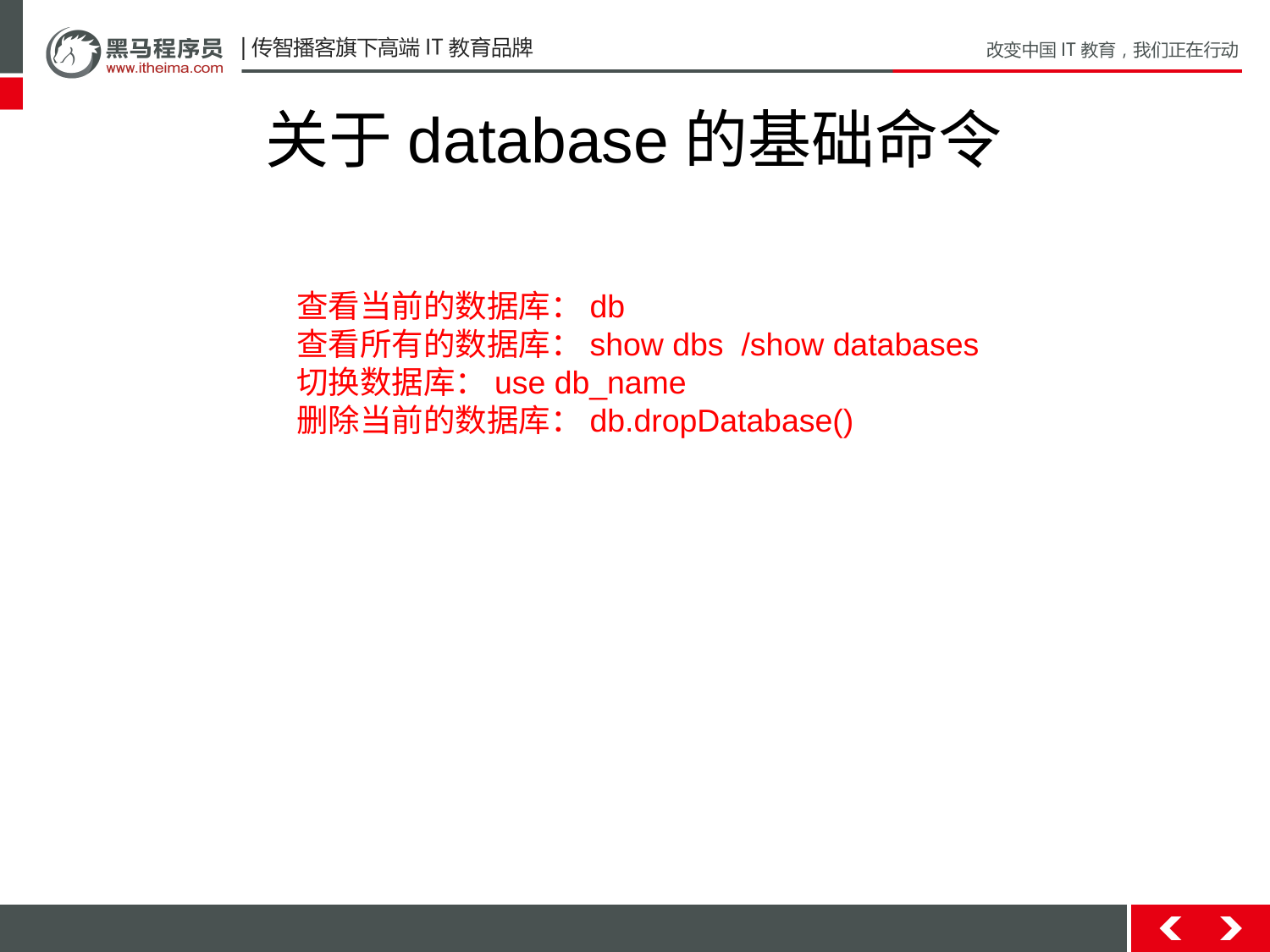

# 关于database的基础命令
查看当前的数据库：db
查看所有的数据库：show dbs  /show databases
切换数据库：use db_name
删除当前的数据库：db.dropDatabase()